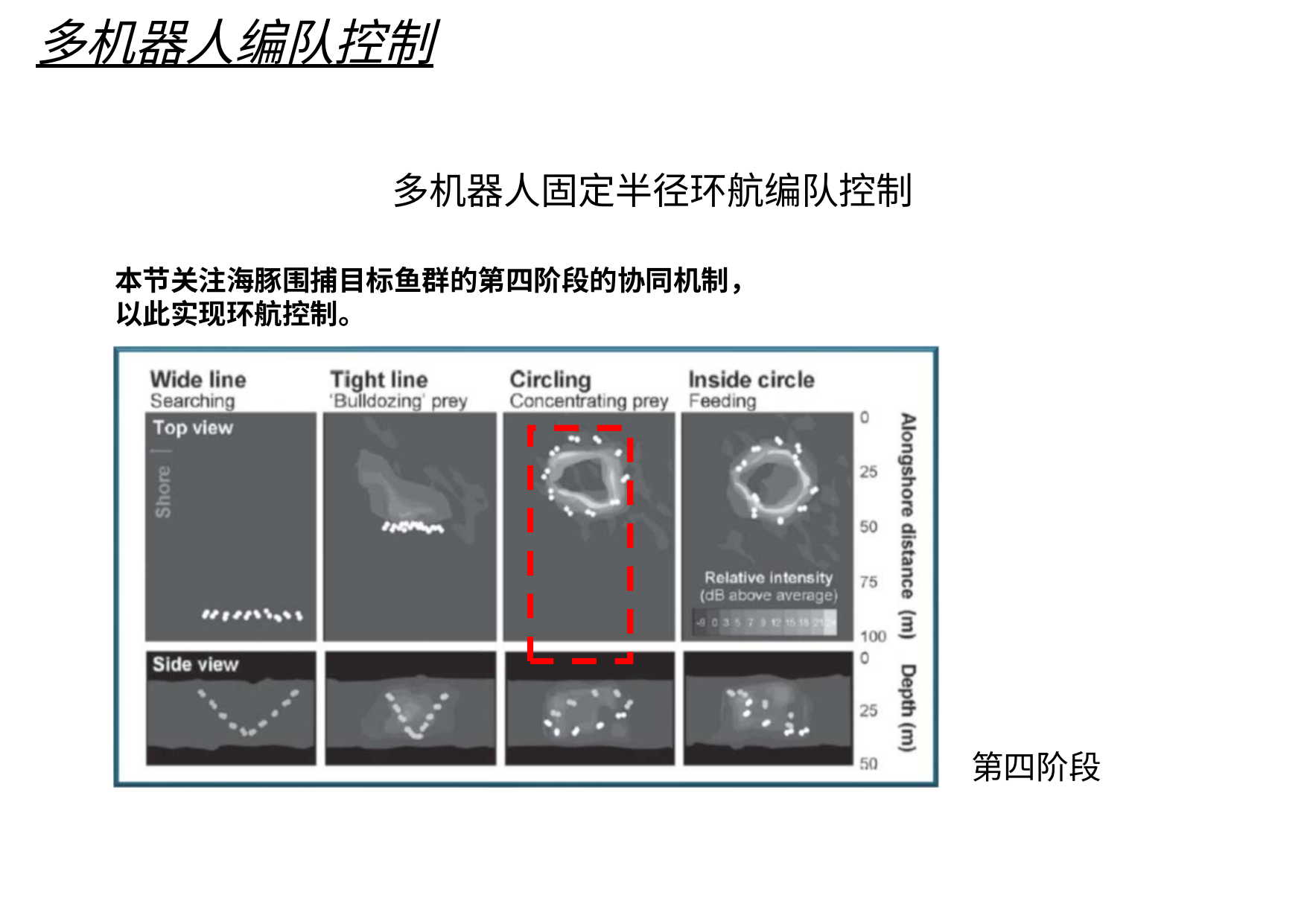

多机器人编队控制
多机器人固定半径环航编队控制
本节关注海豚围捕目标鱼群的第四阶段的协同机制， 以此实现环航控制。

第四阶段